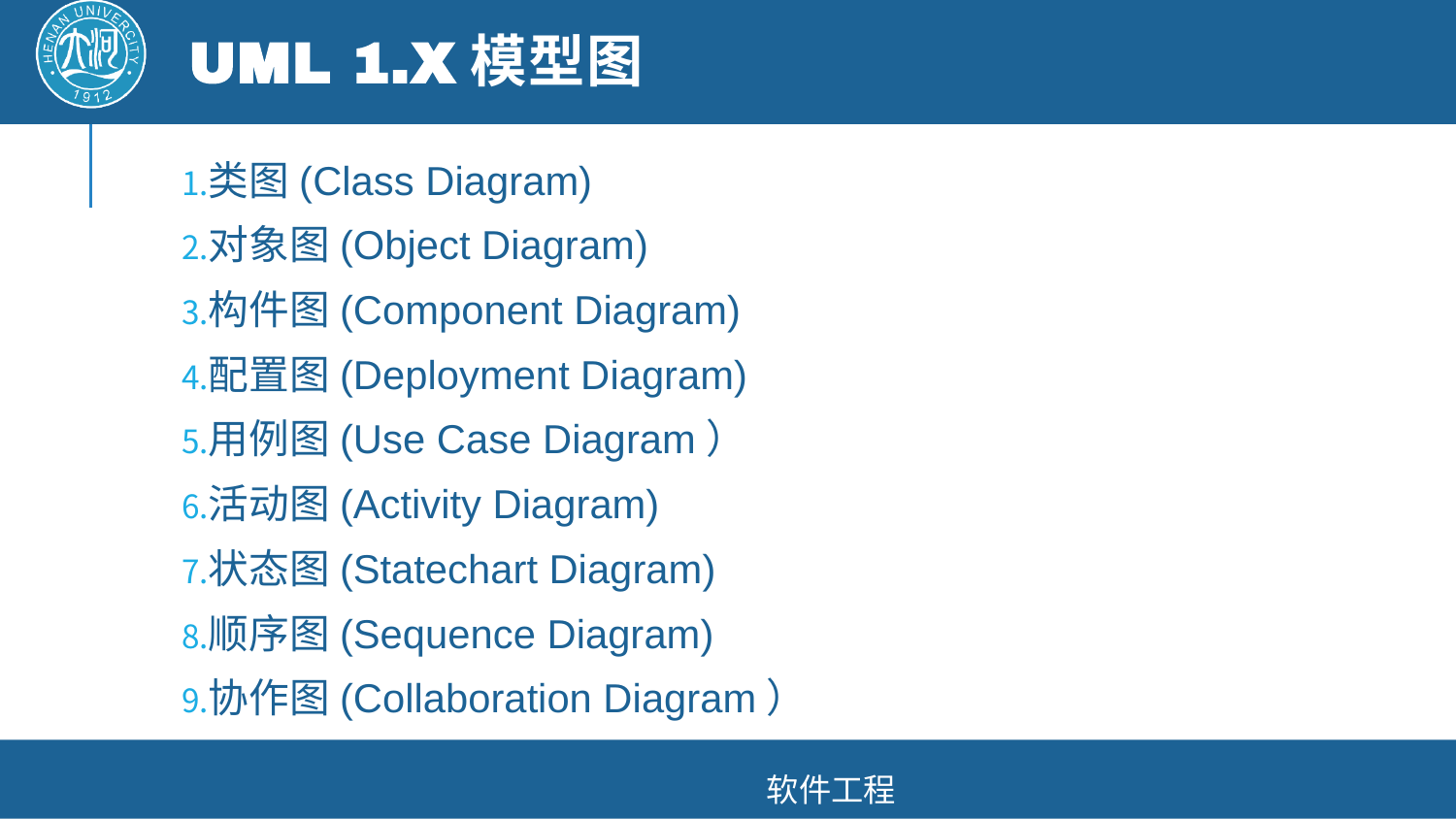

# UML 1.x模型图
类图(Class Diagram)
对象图(Object Diagram)
构件图(Component Diagram)
配置图(Deployment Diagram)
用例图(Use Case Diagram）
活动图(Activity Diagram)
状态图(Statechart Diagram)
顺序图(Sequence Diagram)
协作图(Collaboration Diagram）

软件工程
50